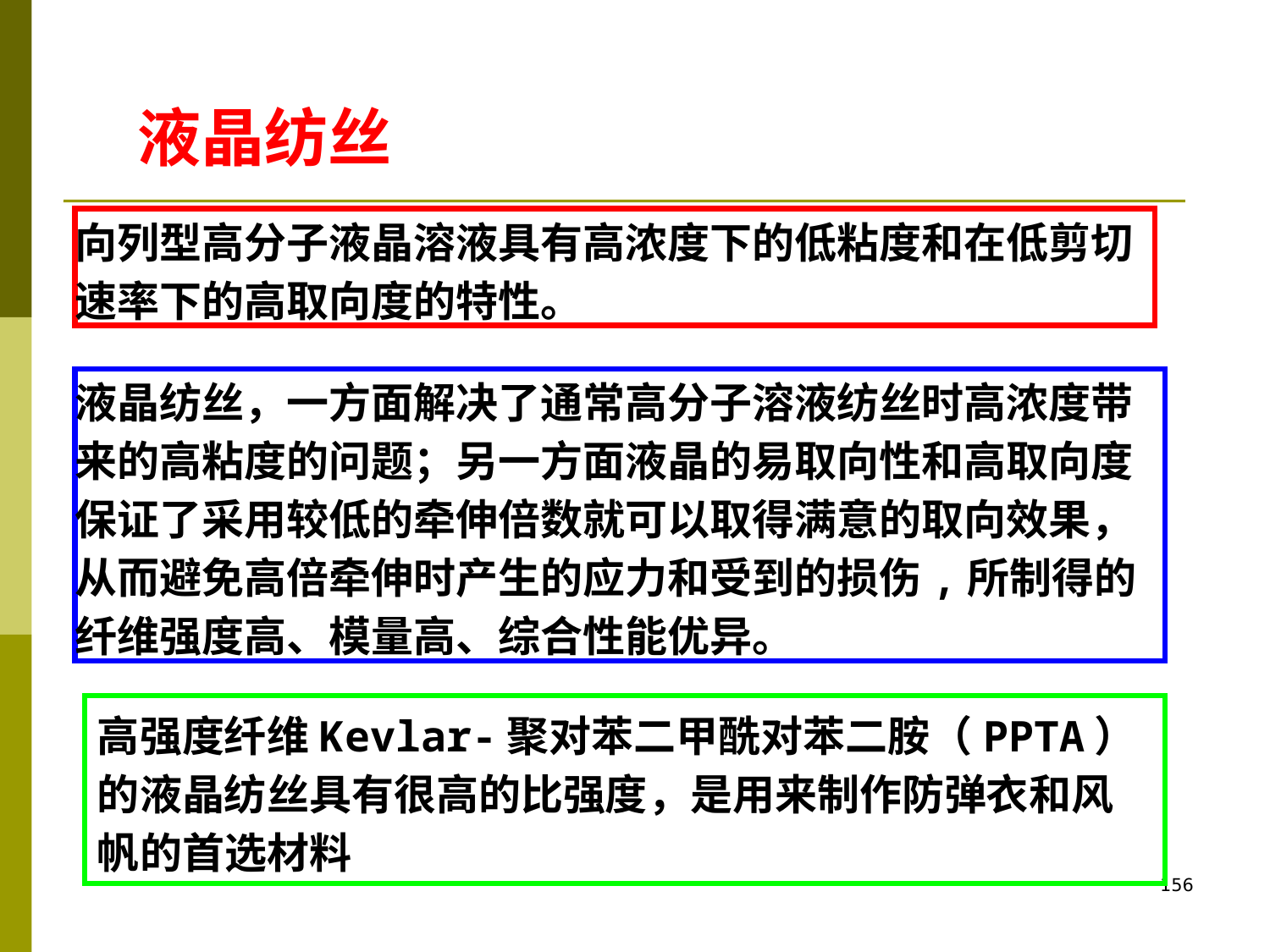

液晶纺丝
向列型高分子液晶溶液具有高浓度下的低粘度和在低剪切速率下的高取向度的特性。
液晶纺丝，一方面解决了通常高分子溶液纺丝时高浓度带来的高粘度的问题；另一方面液晶的易取向性和高取向度保证了采用较低的牵伸倍数就可以取得满意的取向效果，从而避免高倍牵伸时产生的应力和受到的损伤,所制得的纤维强度高、模量高、综合性能优异。
高强度纤维Kevlar-聚对苯二甲酰对苯二胺（PPTA）的液晶纺丝具有很高的比强度，是用来制作防弹衣和风帆的首选材料
156